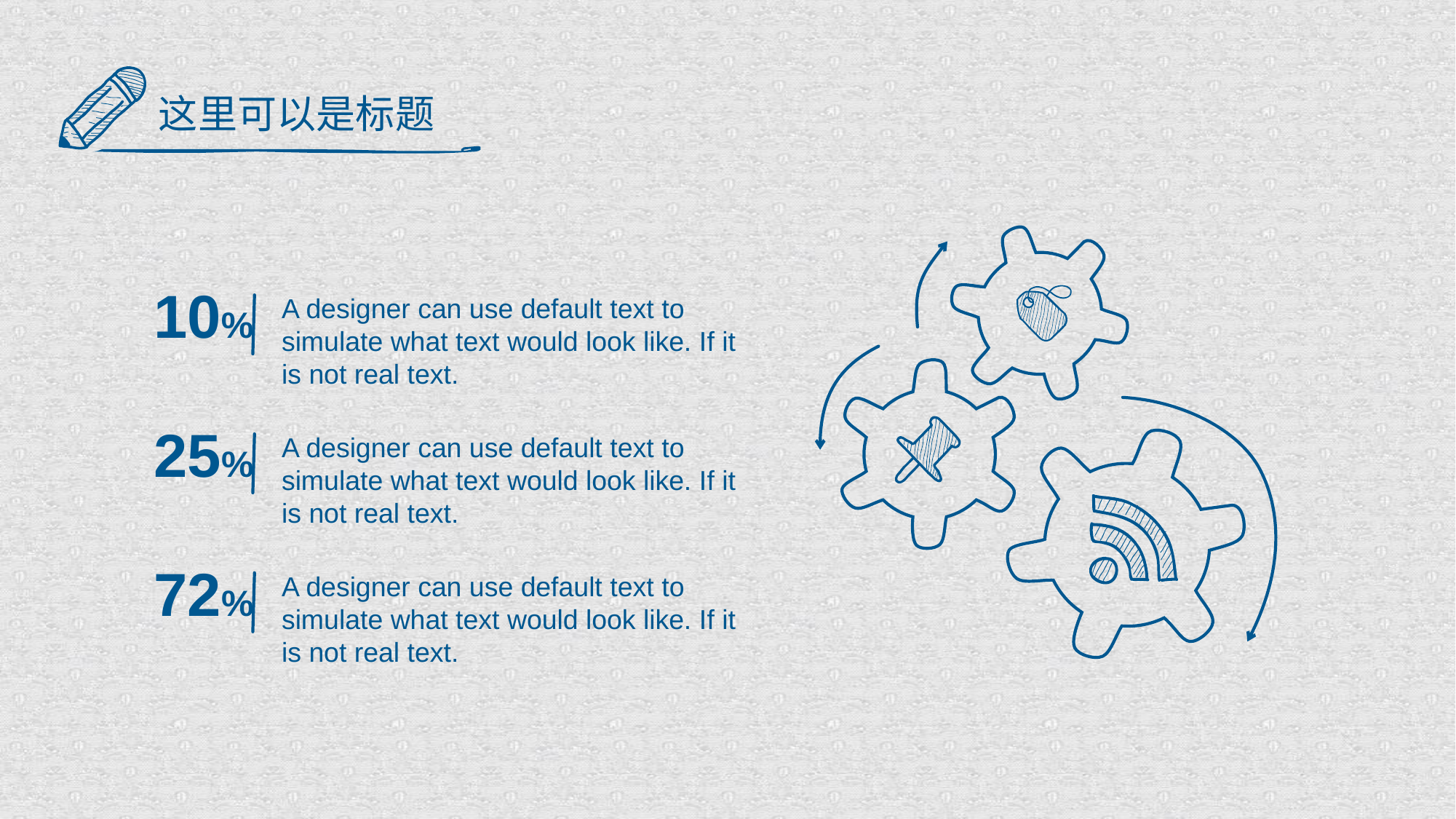

这里可以是标题

10%

A designer can use default text to simulate what text would look like. If it is not real text.

25%

A designer can use default text to simulate what text would look like. If it is not real text.

72%
A designer can use default text to simulate what text would look like. If it is not real text.